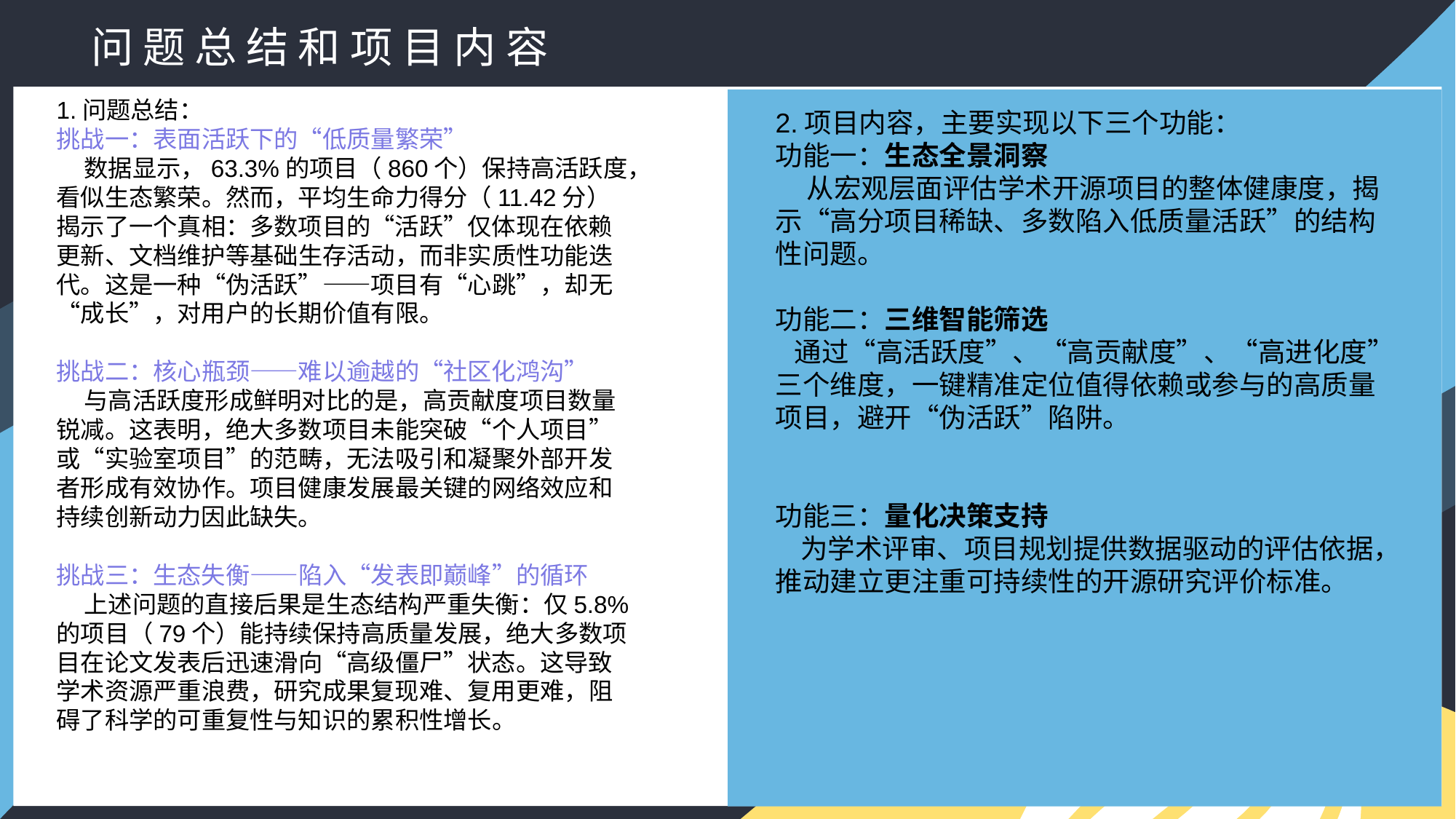

问 题 总 结 和 项 目 内 容
1.问题总结：
挑战一：表面活跃下的“低质量繁荣”
    数据显示，63.3%的项目（860个）保持高活跃度，看似生态繁荣。然而，平均生命力得分（11.42分）揭示了一个真相：多数项目的“活跃”仅体现在依赖更新、文档维护等基础生存活动，而非实质性功能迭代。这是一种“伪活跃”——项目有“心跳”，却无“成长”，对用户的长期价值有限。

挑战二：核心瓶颈——难以逾越的“社区化鸿沟”
    与高活跃度形成鲜明对比的是，高贡献度项目数量锐减。这表明，绝大多数项目未能突破“个人项目”或“实验室项目”的范畴，无法吸引和凝聚外部开发者形成有效协作。项目健康发展最关键的网络效应和持续创新动力因此缺失。

挑战三：生态失衡——陷入“发表即巅峰”的循环
    上述问题的直接后果是生态结构严重失衡：仅5.8%的项目（79个）能持续保持高质量发展，绝大多数项目在论文发表后迅速滑向“高级僵尸”状态。这导致学术资源严重浪费，研究成果复现难、复用更难，阻碍了科学的可重复性与知识的累积性增长。

2.项目内容，主要实现以下三个功能：
功能一：生态全景洞察
    从宏观层面评估学术开源项目的整体健康度，揭示“高分项目稀缺、多数陷入低质量活跃”的结构性问题。

功能二：三维智能筛选
  通过“高活跃度”、“高贡献度”、“高进化度”三个维度，一键精准定位值得依赖或参与的高质量项目，避开“伪活跃”陷阱。

功能三：量化决策支持
   为学术评审、项目规划提供数据驱动的评估依据，推动建立更注重可持续性的开源研究评价标准。